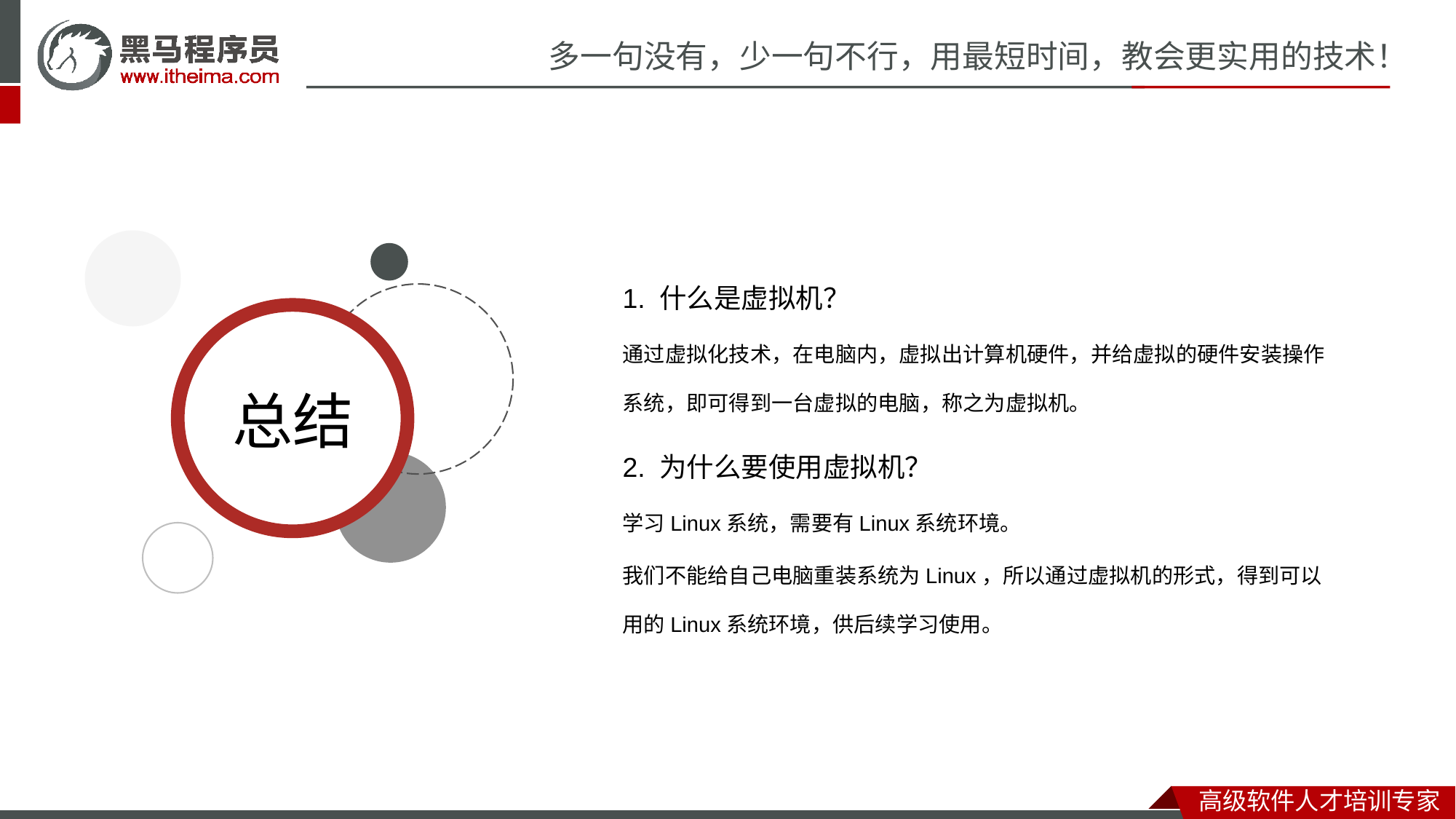

1. 什么是虚拟机？
通过虚拟化技术，在电脑内，虚拟出计算机硬件，并给虚拟的硬件安装操作系统，即可得到一台虚拟的电脑，称之为虚拟机。
2. 为什么要使用虚拟机？
学习Linux系统，需要有Linux系统环境。
我们不能给自己电脑重装系统为Linux，所以通过虚拟机的形式，得到可以用的Linux系统环境，供后续学习使用。